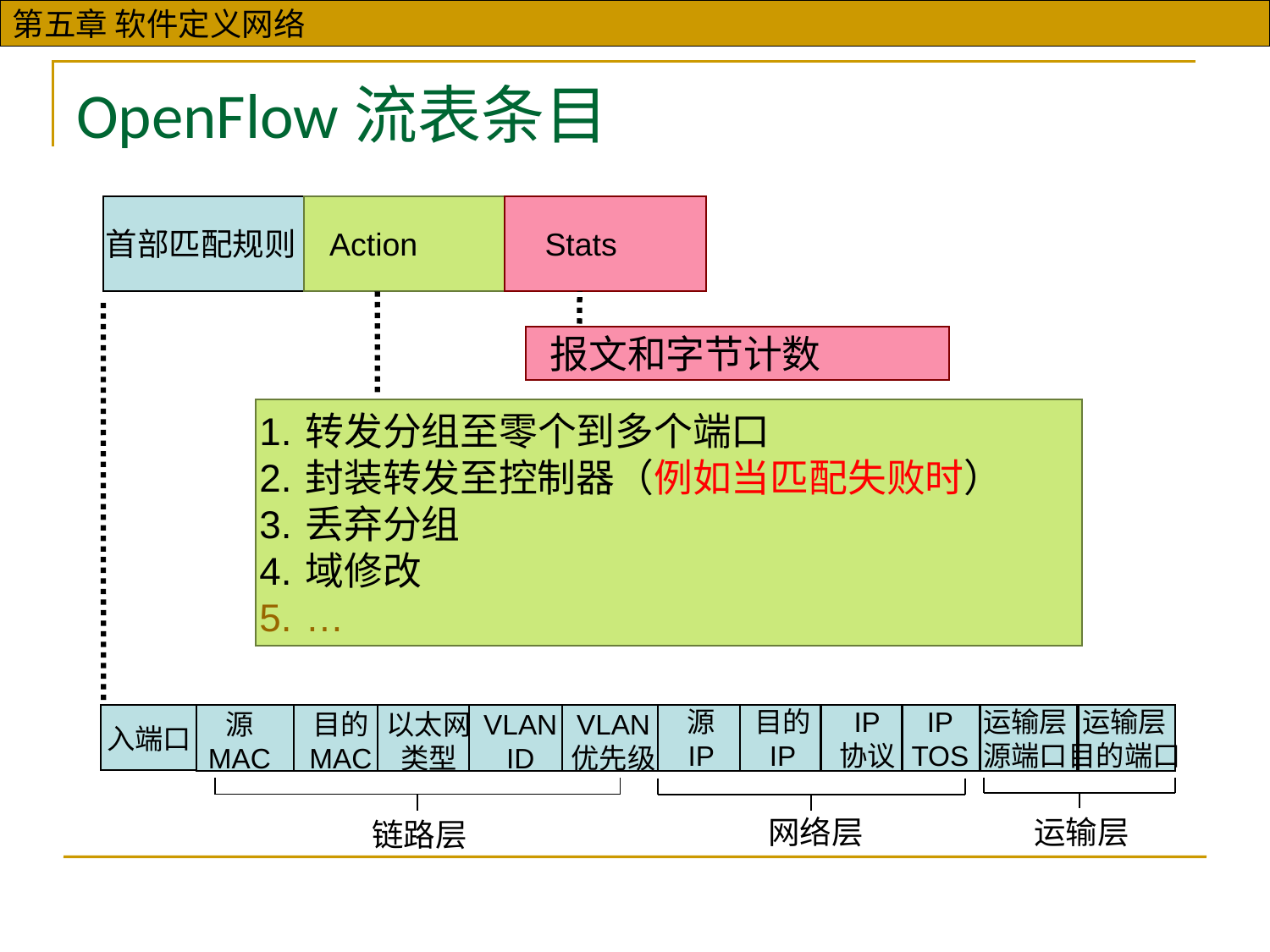

# OpenFlow流表条目

首部匹配规则
Action
Stats

报文和字节计数
转发分组至零个到多个端口
封装转发至控制器（例如当匹配失败时）
丢弃分组
域修改
…
源
IP
目的
IP
IP
TOS
运输层
目的端口
运输层
源端口
IP
协议

目的
MAC
以太网
类型
VLAN
ID
源
MAC
VLAN
优先级
入端口
网络层
运输层
链路层